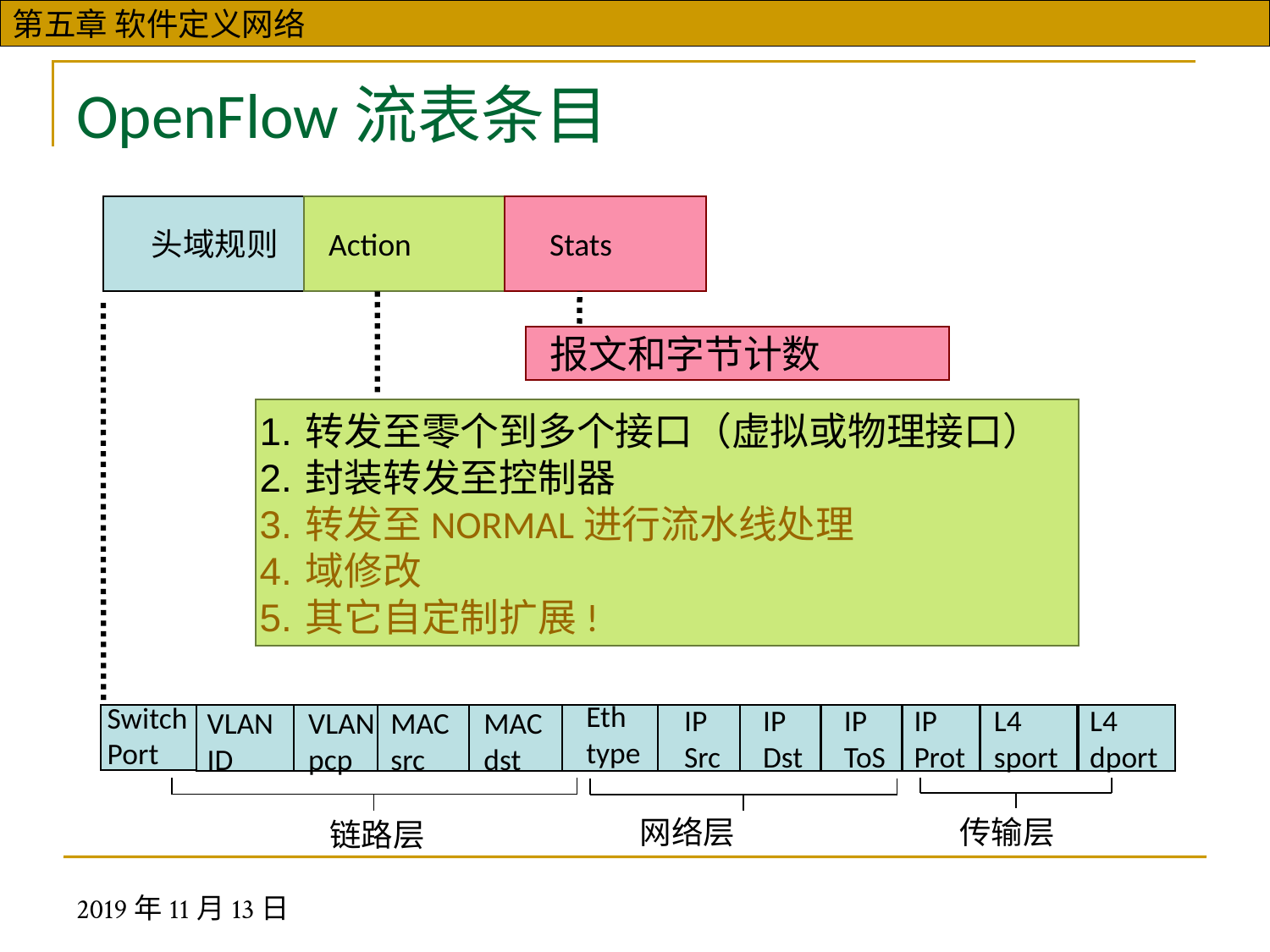

# OpenFlow流表条目

头域规则
Action
Stats

报文和字节计数
转发至零个到多个接口（虚拟或物理接口）
封装转发至控制器
转发至NORMAL进行流水线处理
域修改
其它自定制扩展!
Eth
type
Switch
Port
IP
Src
IP
Dst
IP
Prot
L4
sport
L4
dport
IP
ToS
VLAN
pcp
MAC
src
MAC
dst
VLAN
ID

网络层
传输层
链路层
2019年11月13日